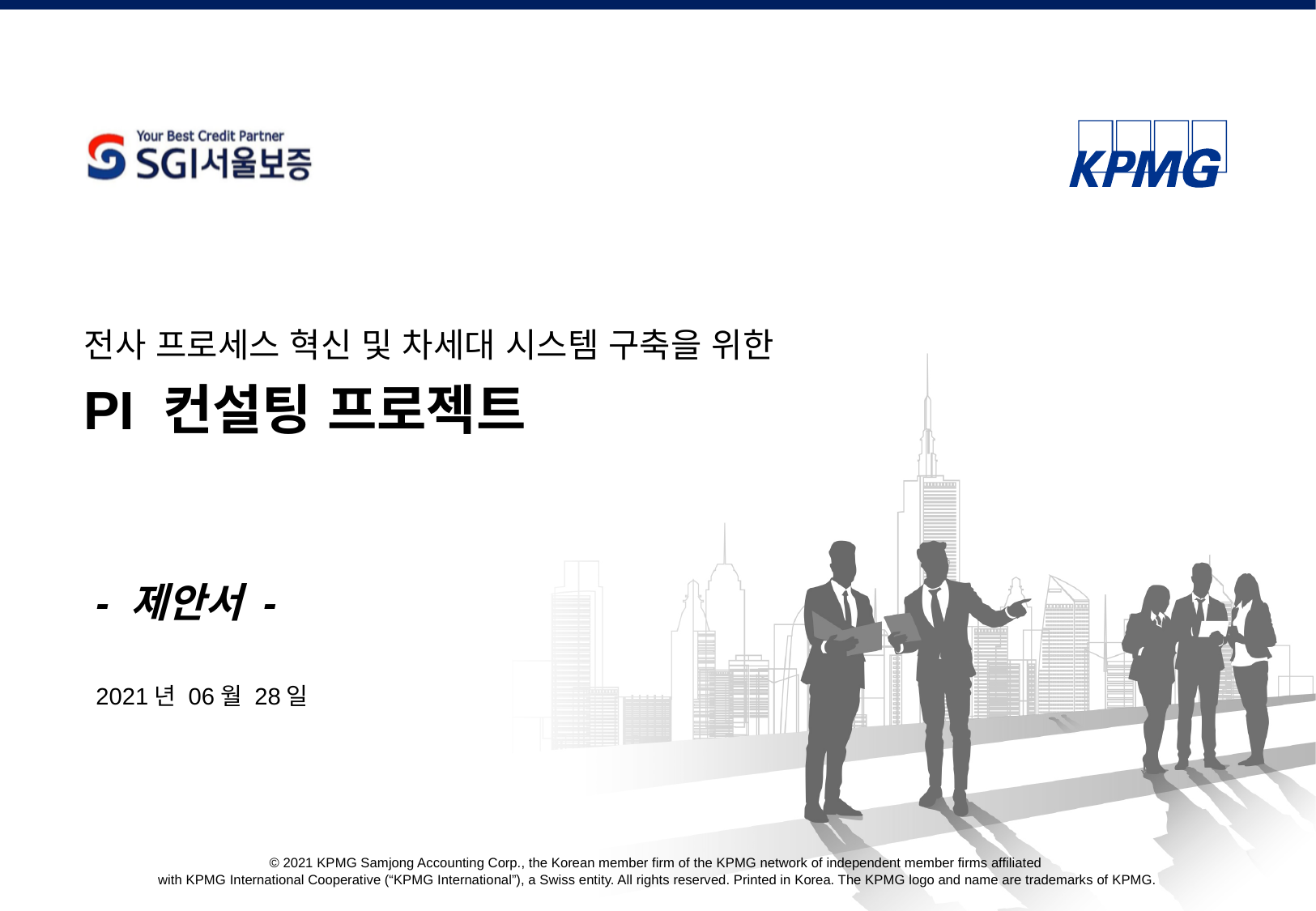

# 전사 프로세스 혁신 및 차세대 시스템 구축을 위한 PI 컨설팅 프로젝트
- 제안서 -
2021년 06월 28일